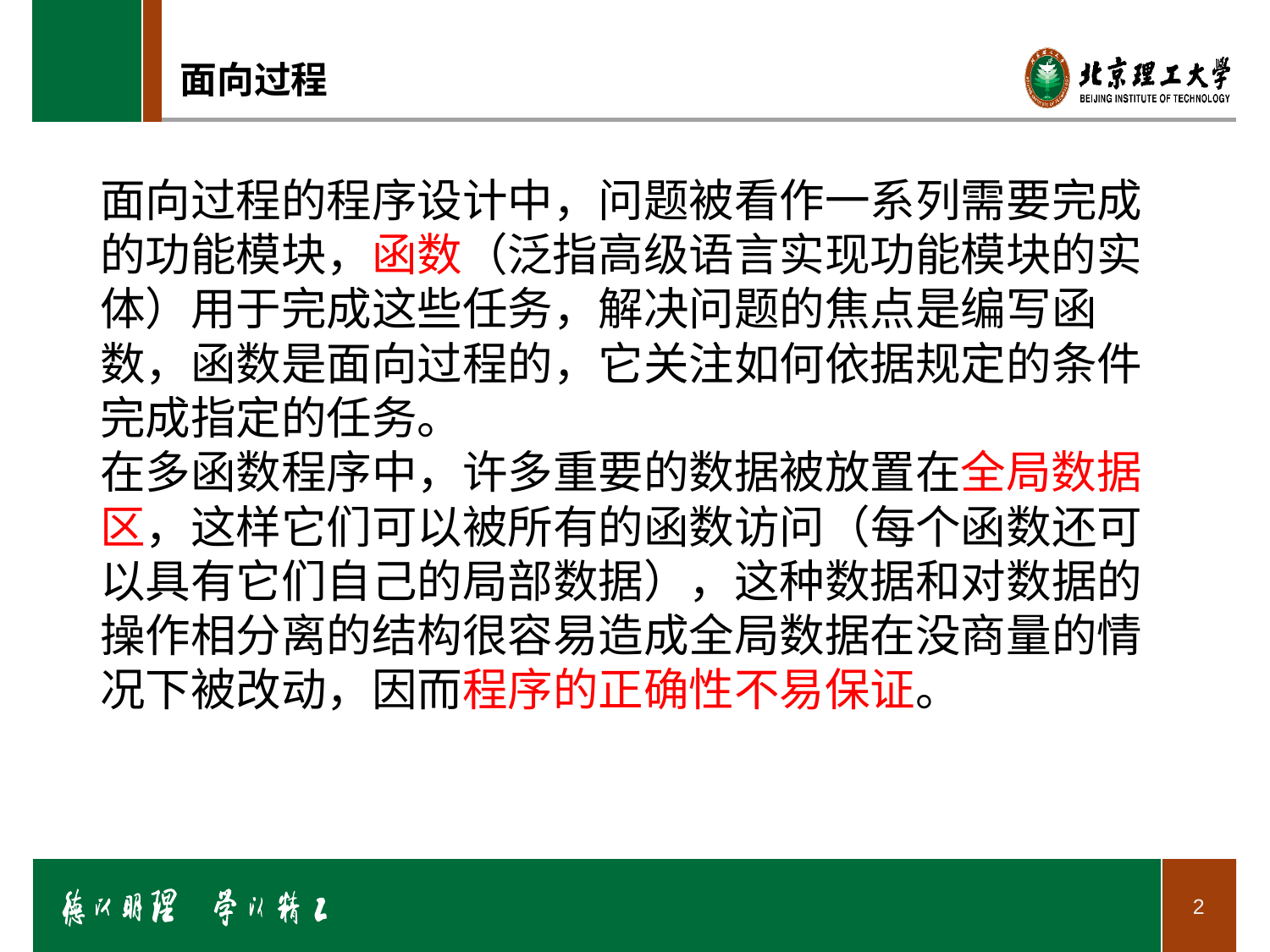

# 面向过程
面向过程的程序设计中，问题被看作一系列需要完成的功能模块，函数（泛指高级语言实现功能模块的实体）用于完成这些任务，解决问题的焦点是编写函数，函数是面向过程的，它关注如何依据规定的条件完成指定的任务。
在多函数程序中，许多重要的数据被放置在全局数据区，这样它们可以被所有的函数访问（每个函数还可以具有它们自己的局部数据），这种数据和对数据的操作相分离的结构很容易造成全局数据在没商量的情况下被改动，因而程序的正确性不易保证。